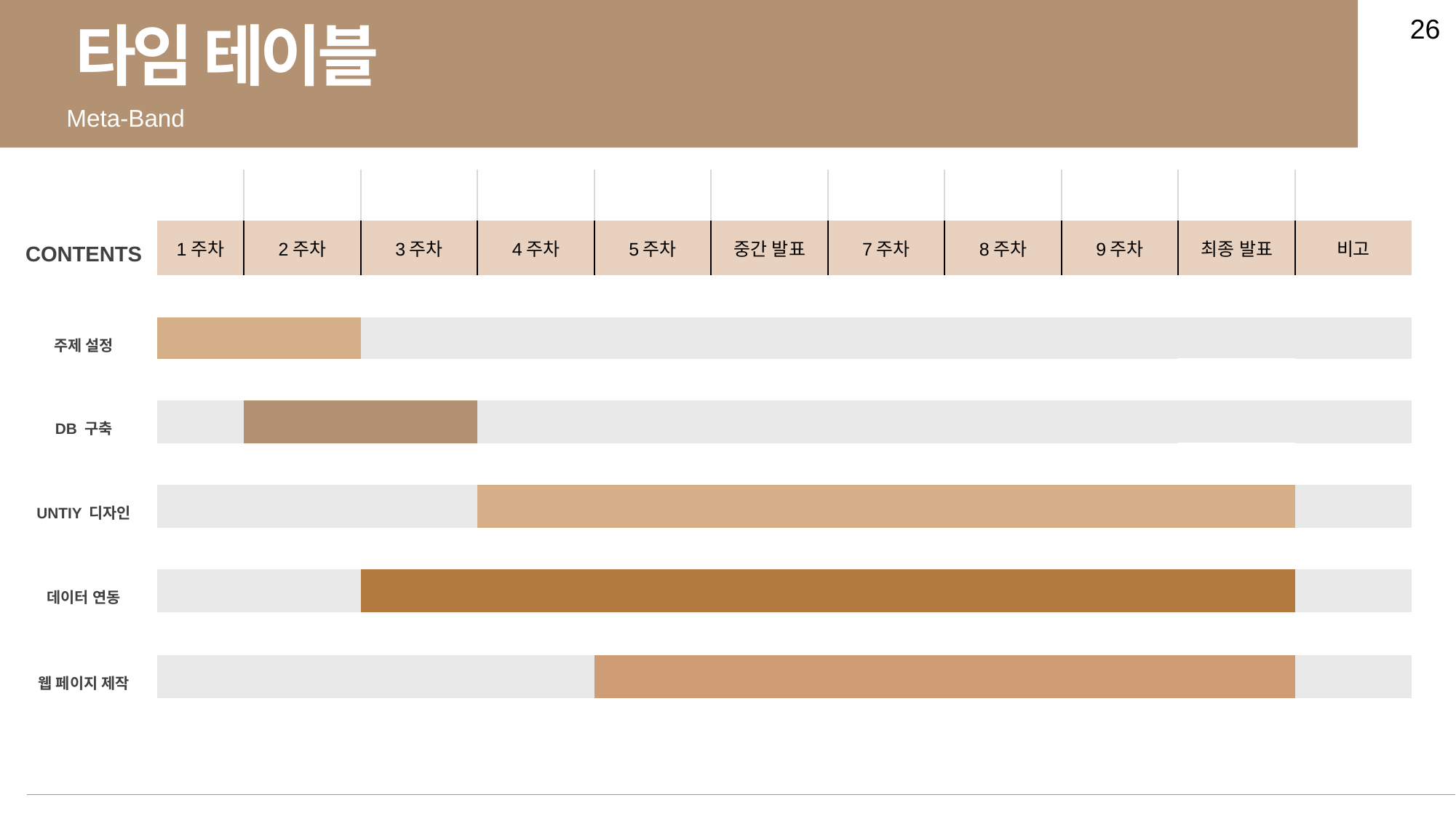

26
타임 테이블
Meta-Band
|  |  |  |  |  | ` |  |  |  |  |  |  |
| --- | --- | --- | --- | --- | --- | --- | --- | --- | --- | --- | --- |
| CONTENTS | 1주차 | 2주차 | 3주차 | 4주차 | 5주차 | 중간 발표 | 7주차 | 8주차 | 9주차 | 최종 발표 | 비고 |
|  |  |  |  |  |  |  |  |  |  |  |  |
| 주제 설정 |  | FitBit 프리미엄 서비스 |  |  |  |  |  |  |  |  |  |
|  |  |  |  |  |  |  |  |  |  |  |  |
| DB 구축 |  |  |  |  |  |  |  |  |  |  |  |
|  |  |  |  |  |  |  |  |  |  |  |  |
| UNTIY 디자인 |  |  |  |  |  |  |  |  |  |  |  |
|  |  |  |  |  |  |  |  |  |  |  |  |
| 데이터 연동 |  |  |  |  |  |  |  |  |  |  |  |
|  |  |  |  |  |  |  |  |  |  |  |  |
| 웹 페이지 제작 |  |  |  |  |  |  |  |  |  |  |  |
|  |  |  |  |  |  |  |  |  |  |  |  |